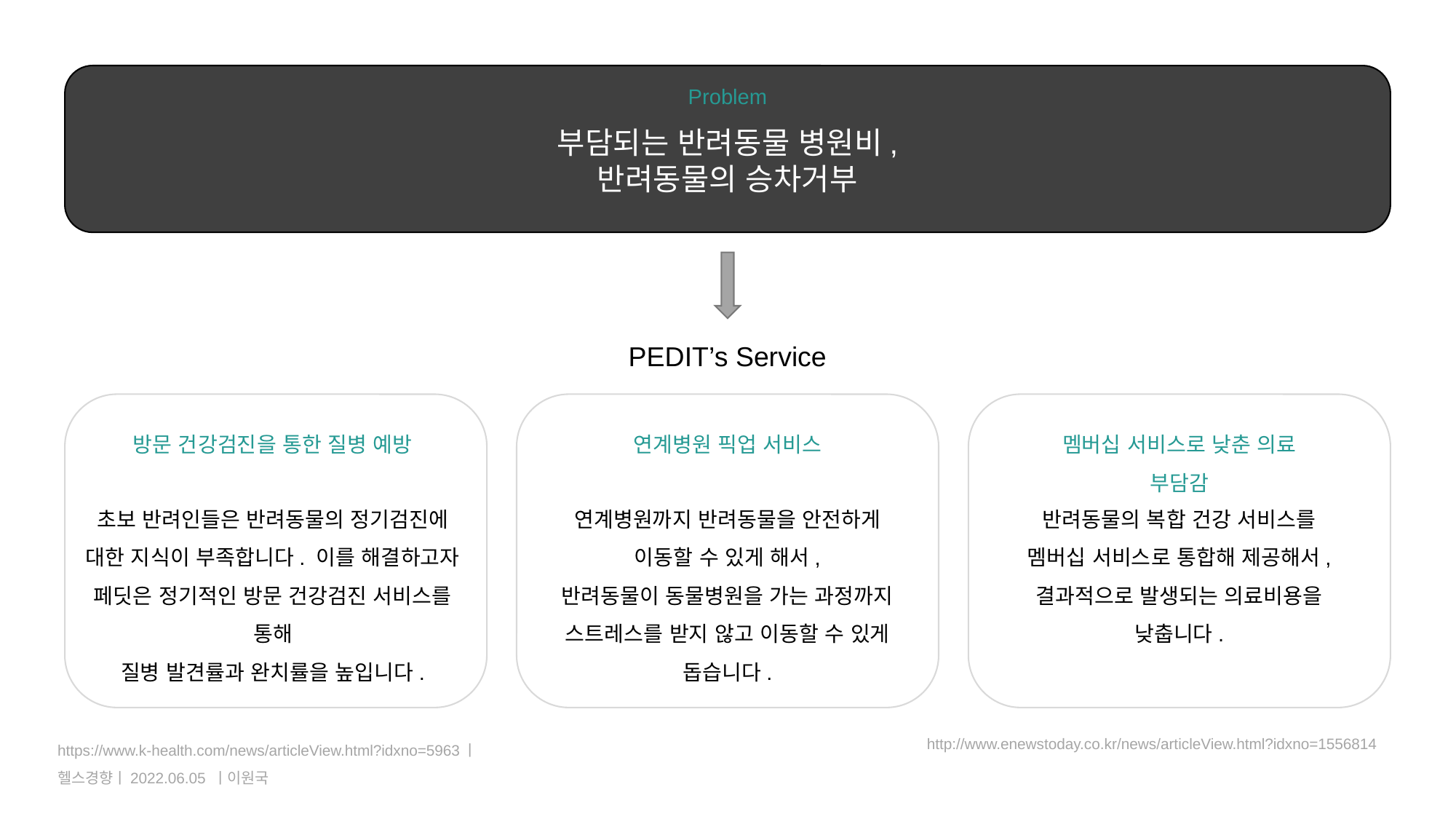

Problem
부담되는 반려동물 병원비,
반려동물의 승차거부

PEDIT’s Service

방문 건강검진을 통한 질병 예방
연계병원 픽업 서비스
멤버십 서비스로 낮춘 의료 부담감
초보 반려인들은 반려동물의 정기검진에 대한 지식이 부족합니다. 이를 해결하고자 페딧은 정기적인 방문 건강검진 서비스를 통해
질병 발견률과 완치률을 높입니다.
연계병원까지 반려동물을 안전하게
이동할 수 있게 해서,
반려동물이 동물병원을 가는 과정까지
스트레스를 받지 않고 이동할 수 있게 돕습니다.
반려동물의 복합 건강 서비스를
멤버십 서비스로 통합해 제공해서,
결과적으로 발생되는 의료비용을
낮춥니다.
http://www.enewstoday.co.kr/news/articleView.html?idxno=1556814
https://www.k-health.com/news/articleView.html?idxno=5963ㅣ
헬스경향ㅣ2022.06.05 ㅣ이원국